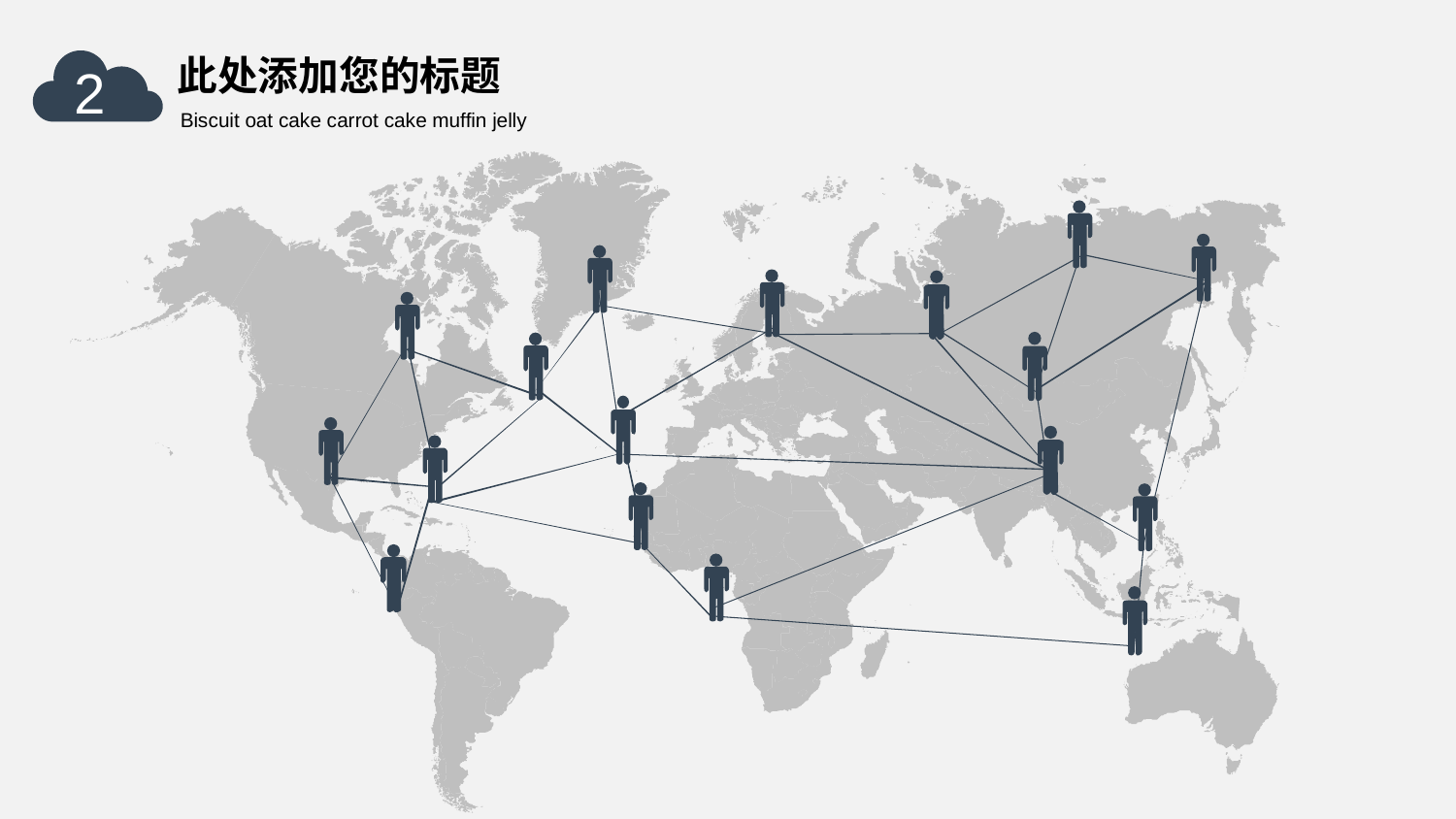

此处添加您的标题
Biscuit oat cake carrot cake muffin jelly
2